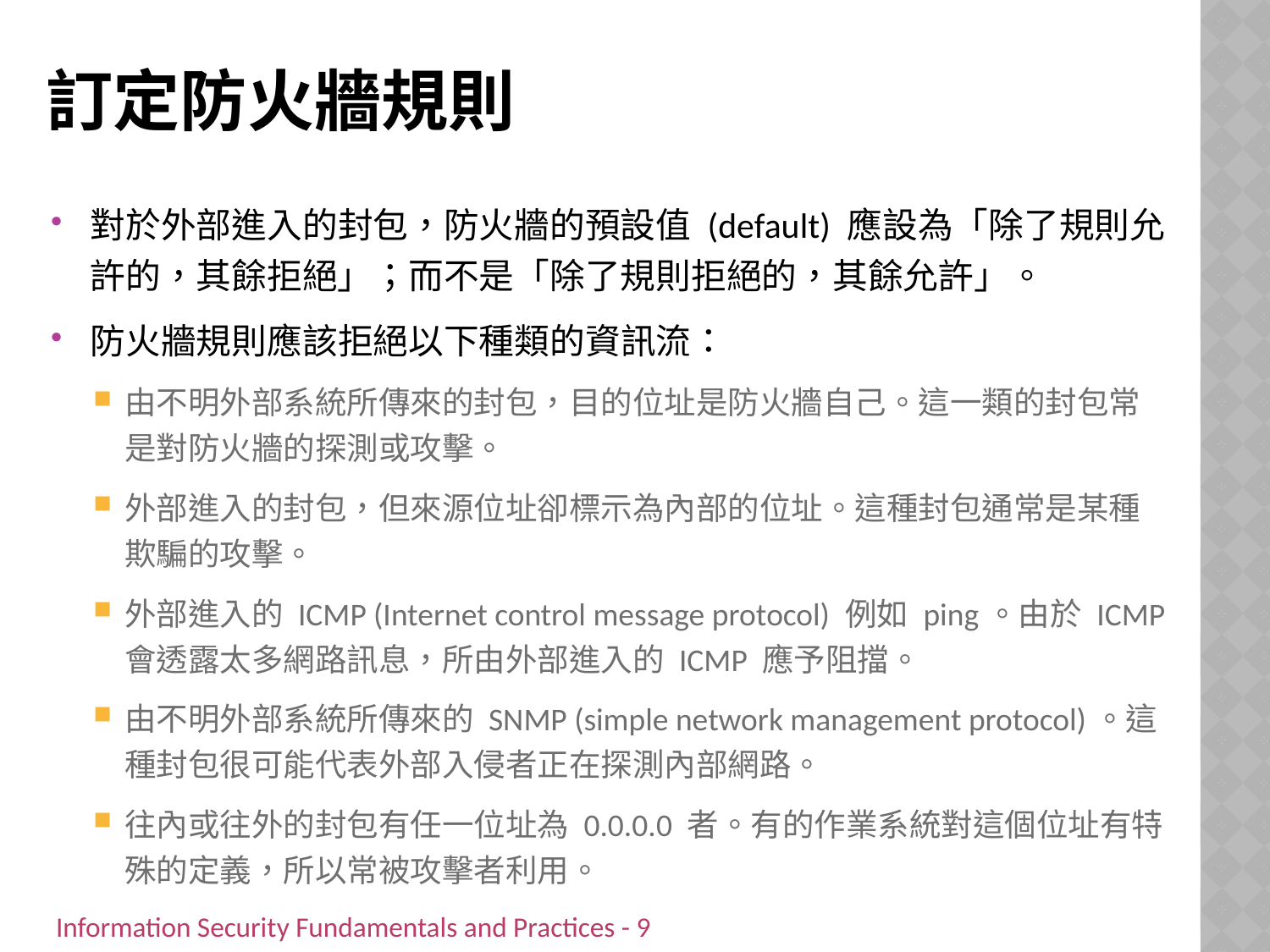

# 訂定防火牆規則
對於外部進入的封包，防火牆的預設值 (default) 應設為「除了規則允許的，其餘拒絕」；而不是「除了規則拒絕的，其餘允許」。
防火牆規則應該拒絕以下種類的資訊流：
由不明外部系統所傳來的封包，目的位址是防火牆自己。這一類的封包常是對防火牆的探測或攻擊。
外部進入的封包，但來源位址卻標示為內部的位址。這種封包通常是某種欺騙的攻擊。
外部進入的 ICMP (Internet control message protocol) 例如 ping。由於 ICMP 會透露太多網路訊息，所由外部進入的 ICMP 應予阻擋。
由不明外部系統所傳來的 SNMP (simple network management protocol)。這種封包很可能代表外部入侵者正在探測內部網路。
往內或往外的封包有任一位址為 0.0.0.0 者。有的作業系統對這個位址有特殊的定義，所以常被攻擊者利用。